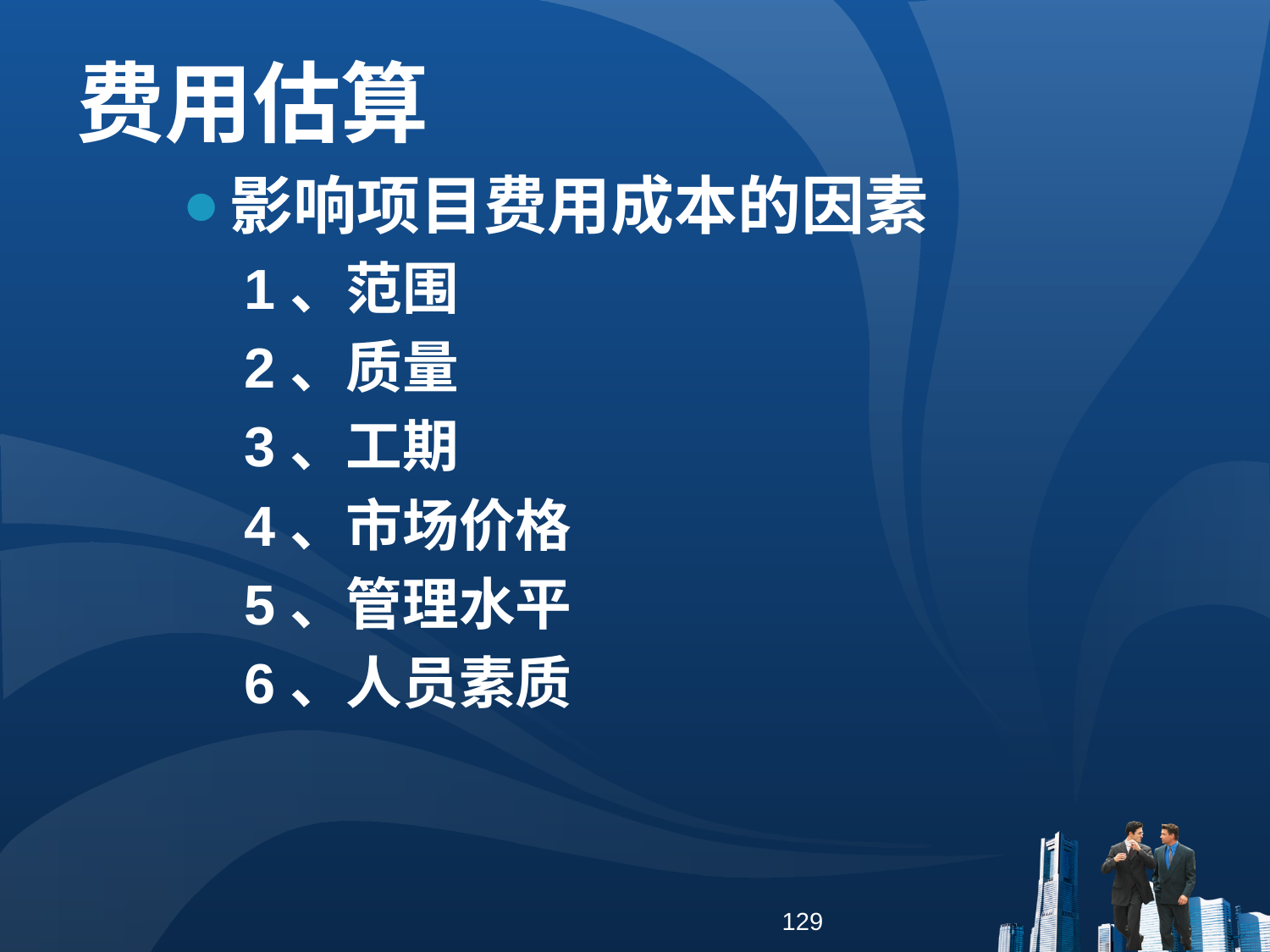

费用估算
影响项目费用成本的因素
    1、范围
    2、质量
    3、工期
    4、市场价格
    5、管理水平
    6、人员素质

129